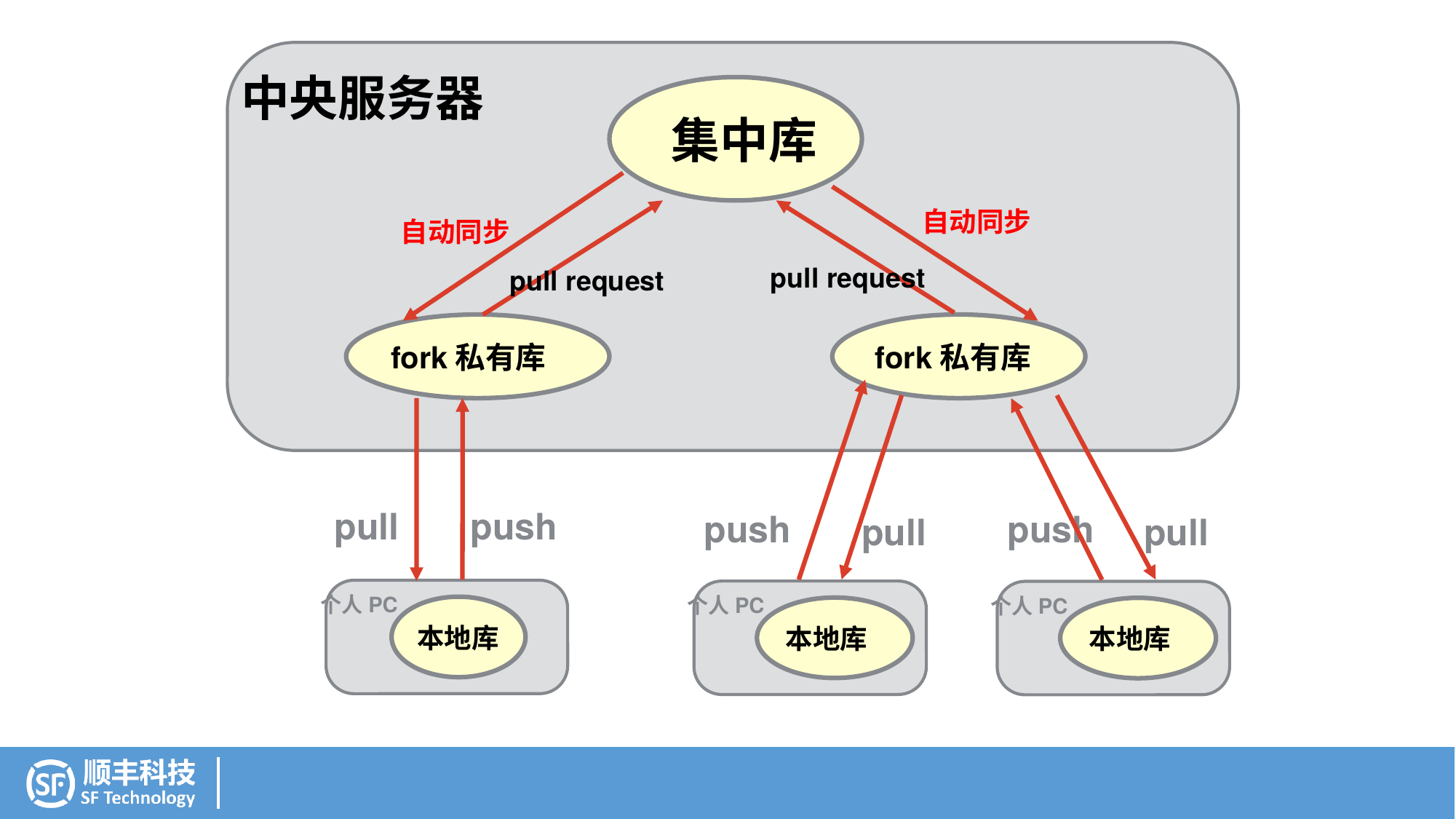

中央服务器
 集中库

自动同步

自动同步
pull request
pull request
fork私有库
fork私有库

push
pull
push
push
pull
pull

个人PC
本地库

个人PC
本地库

个人PC
本地库